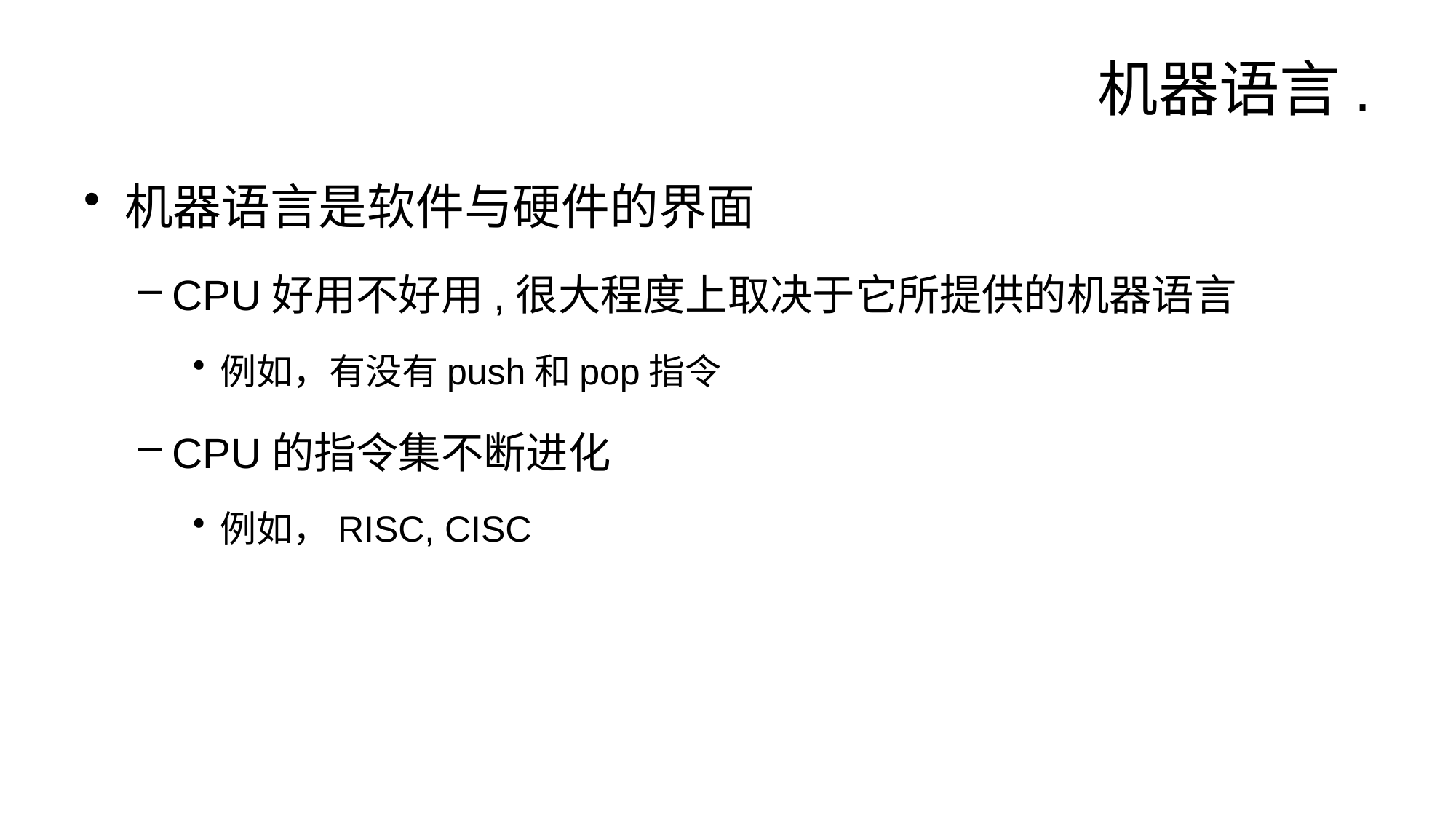

# 机器语言.
机器语言是软件与硬件的界面
CPU好用不好用,很大程度上取决于它所提供的机器语言
例如，有没有push和pop指令
CPU的指令集不断进化
例如，RISC, CISC